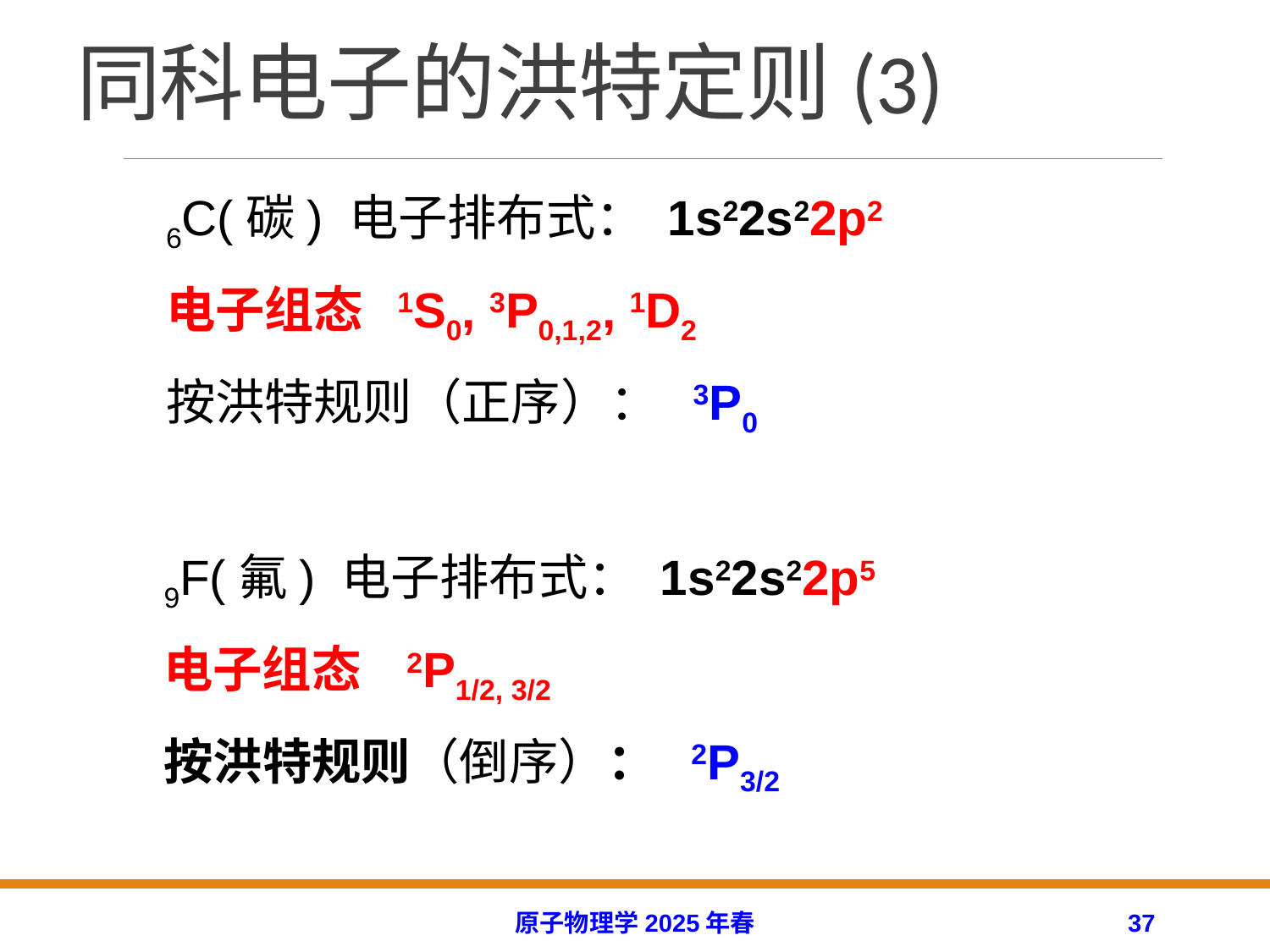

# 同科电子的洪特定则(3)
6C(碳) 电子排布式： 1s22s22p2
电子组态  1S0, 3P0,1,2, 1D2
按洪特规则（正序）：  3P0
9F(氟) 电子排布式： 1s22s22p5
电子组态   2P1/2, 3/2
按洪特规则（倒序）：  2P3/2
原子物理学2025年春
37